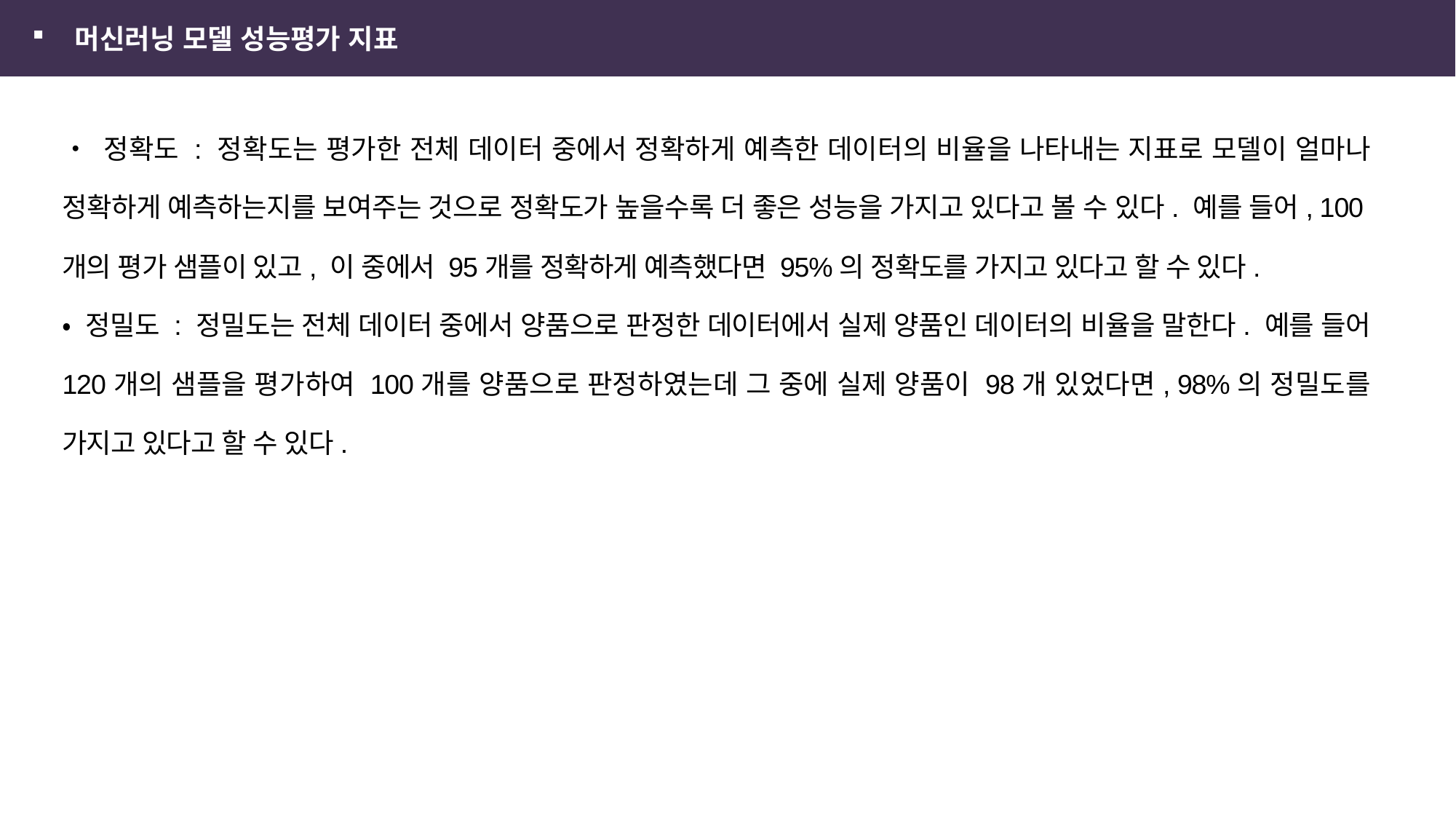

머신러닝 모델 성능평가 지표
• 정확도 : 정확도는 평가한 전체 데이터 중에서 정확하게 예측한 데이터의 비율을 나타내는 지표로 모델이 얼마나 정확하게 예측하는지를 보여주는 것으로 정확도가 높을수록 더 좋은 성능을 가지고 있다고 볼 수 있다. 예를 들어, 100개의 평가 샘플이 있고, 이 중에서 95개를 정확하게 예측했다면 95%의 정확도를 가지고 있다고 할 수 있다.
• 정밀도 : 정밀도는 전체 데이터 중에서 양품으로 판정한 데이터에서 실제 양품인 데이터의 비율을 말한다. 예를 들어 120개의 샘플을 평가하여 100개를 양품으로 판정하였는데 그 중에 실제 양품이 98개 있었다면, 98%의 정밀도를 가지고 있다고 할 수 있다.